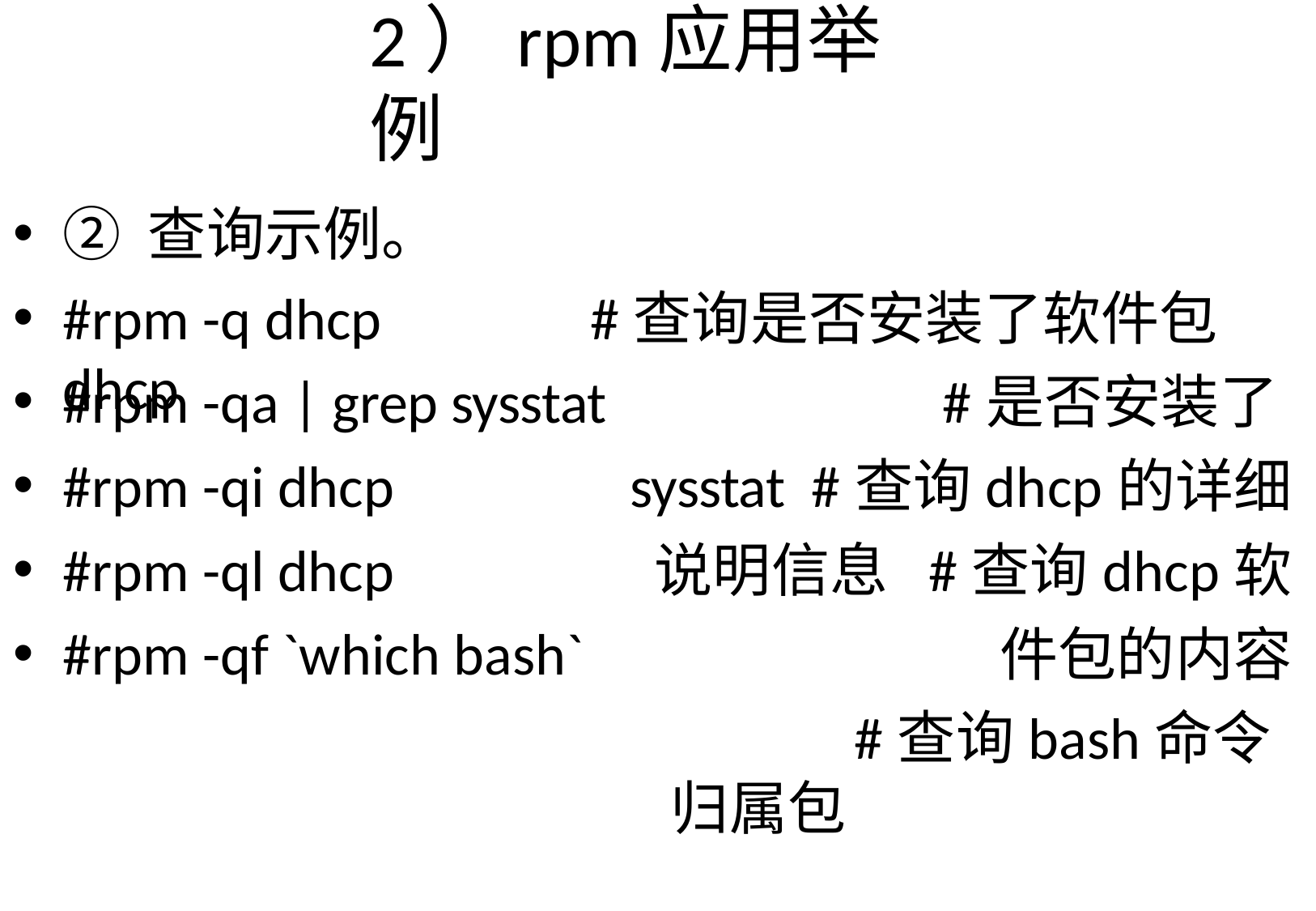

# 2）rpm应用举例
② 查询示例。
#rpm -q dhcp	#查询是否安装了软件包dhcp
#rpm -qa | grep sysstat
#rpm -qi dhcp
#rpm -ql dhcp
#rpm -qf `which bash`
#是否安装了sysstat  #查询dhcp的详细说明信息  #查询dhcp软件包的内容
#查询bash命令归属包